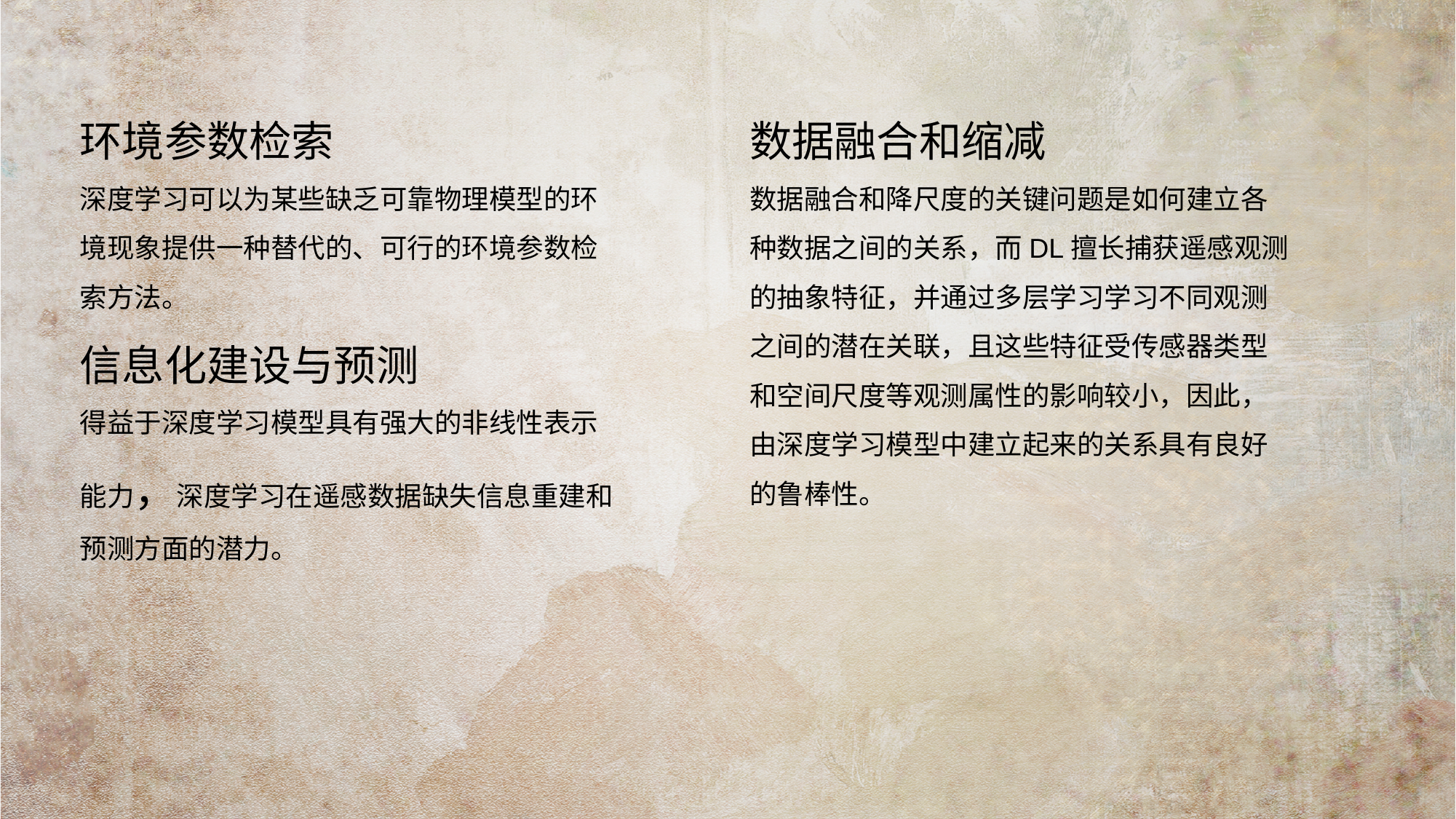

环境参数检索
深度学习可以为某些缺乏可靠物理模型的环境现象提供一种替代的、可行的环境参数检索方法。
信息化建设与预测
得益于深度学习模型具有强大的非线性表示能力，深度学习在遥感数据缺失信息重建和预测方面的潜力。

数据融合和缩减
数据融合和降尺度的关键问题是如何建立各种数据之间的关系，而DL擅长捕获遥感观测的抽象特征，并通过多层学习学习不同观测之间的潜在关联，且这些特征受传感器类型和空间尺度等观测属性的影响较小，因此，由深度学习模型中建立起来的关系具有良好的鲁棒性。